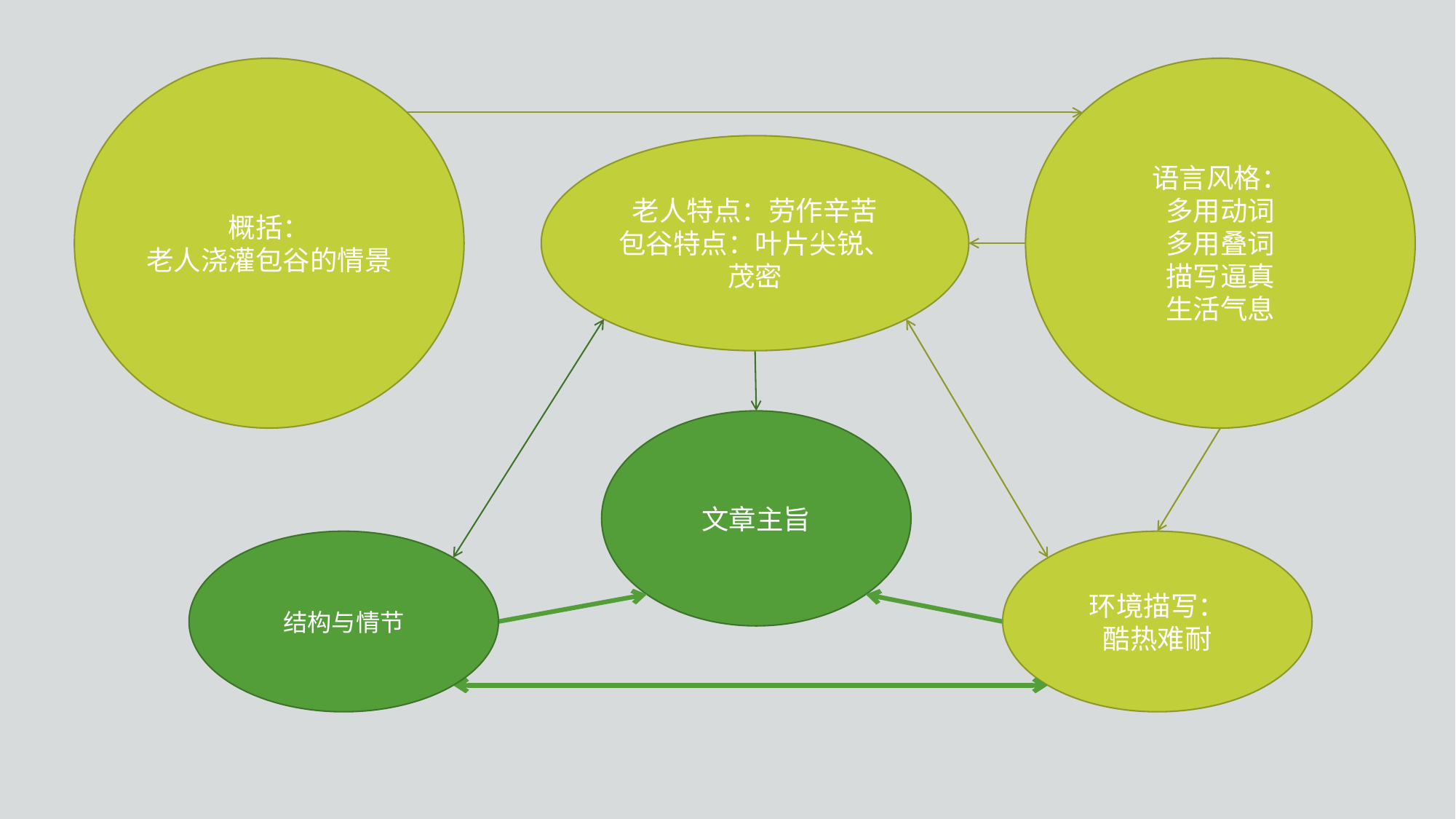

概括：
老人浇灌包谷的情景

语言风格：
多用动词
多用叠词
描写逼真
生活气息
老人特点：劳作辛苦
包谷特点：叶片尖锐、茂密
文章主旨
结构与情节
环境描写：
酷热难耐